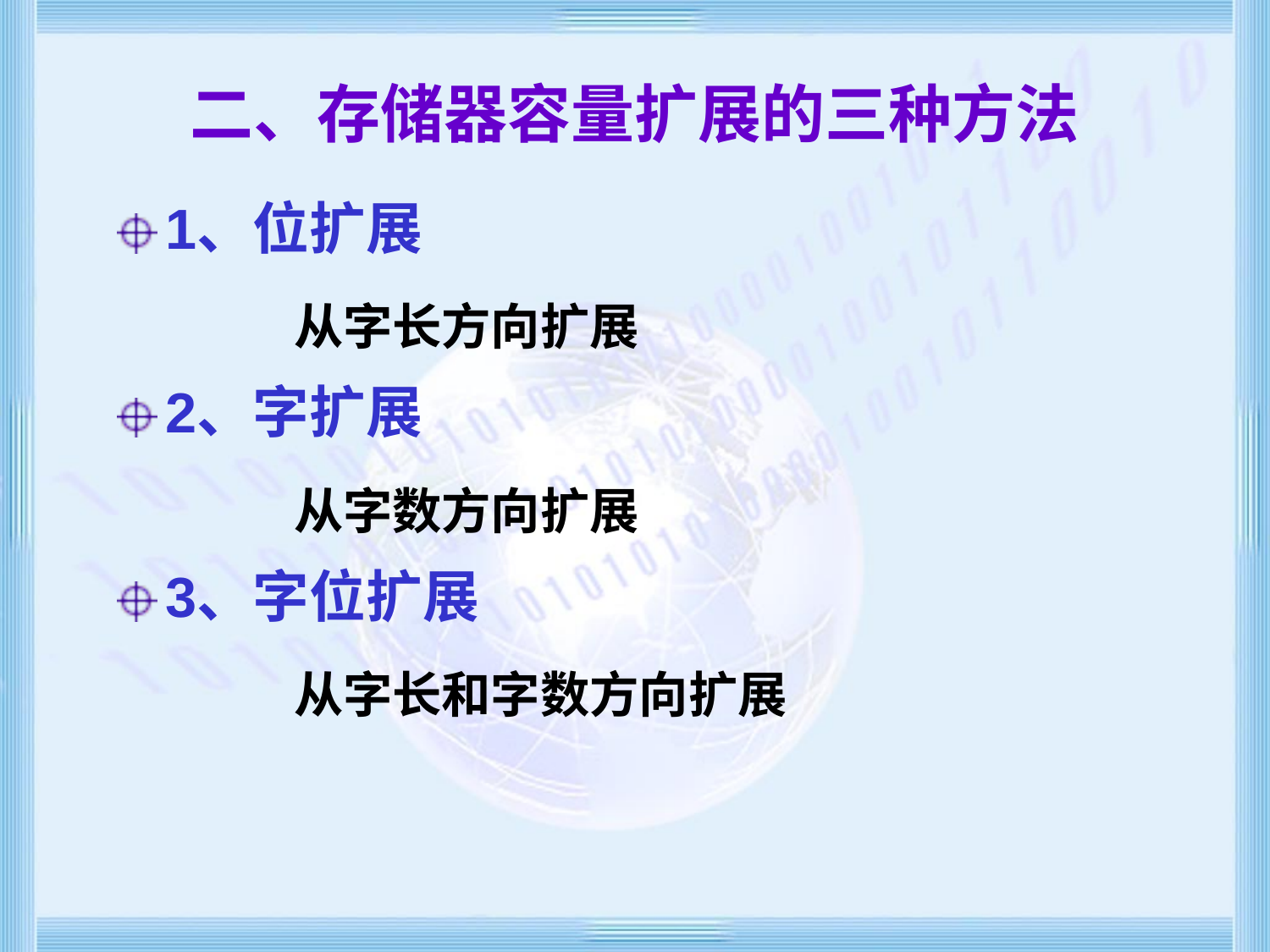

# 二、存储器容量扩展的三种方法
1、位扩展
         从字长方向扩展
2、字扩展
         从字数方向扩展
3、字位扩展
         从字长和字数方向扩展
82